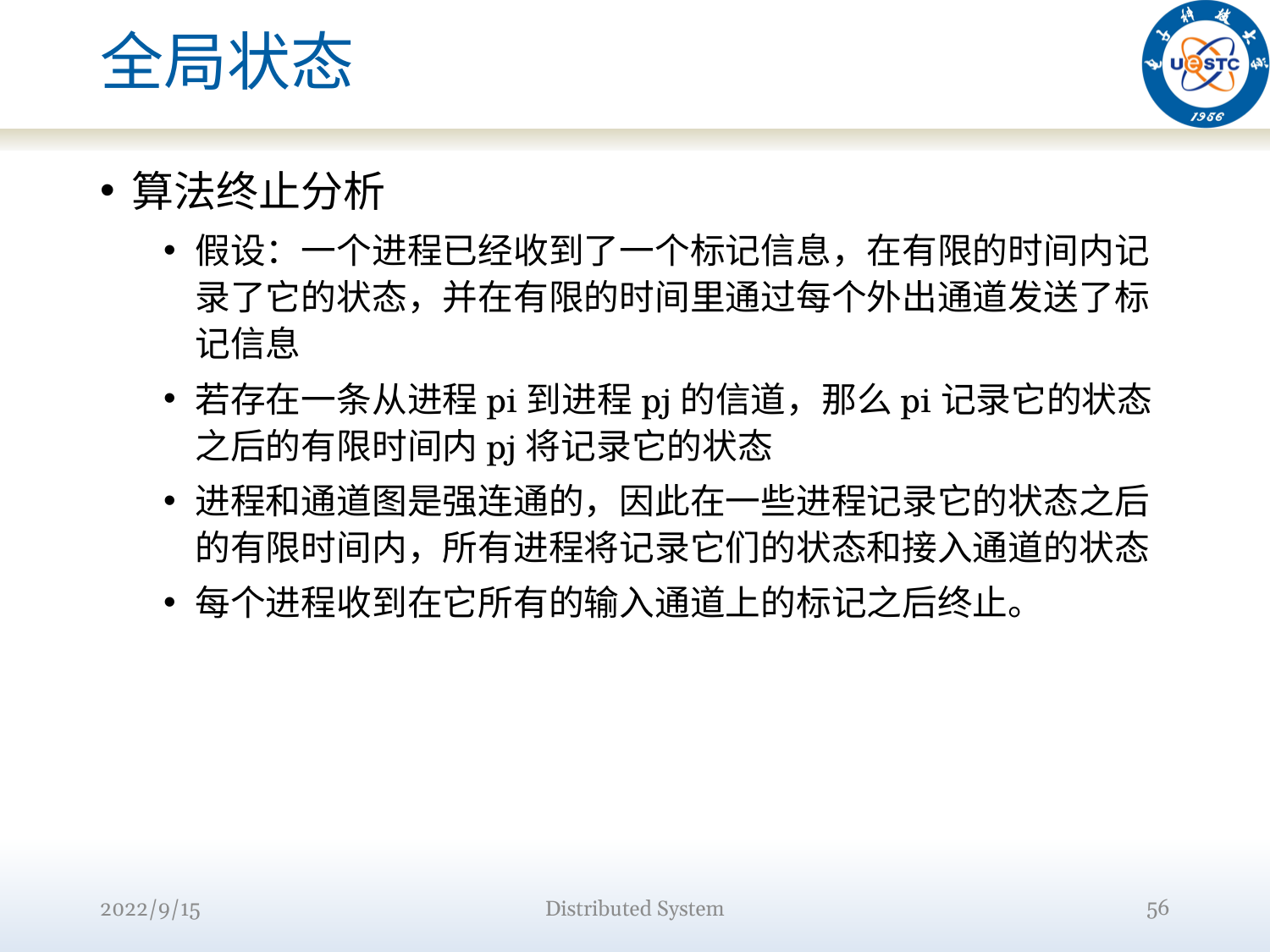

# 全局状态
算法终止分析
假设：一个进程已经收到了一个标记信息，在有限的时间内记录了它的状态，并在有限的时间里通过每个外出通道发送了标记信息
若存在一条从进程pi到进程pj的信道，那么pi记录它的状态之后的有限时间内pj将记录它的状态
进程和通道图是强连通的，因此在一些进程记录它的状态之后的有限时间内，所有进程将记录它们的状态和接入通道的状态
每个进程收到在它所有的输入通道上的标记之后终止。
2022/9/15
Distributed System
56